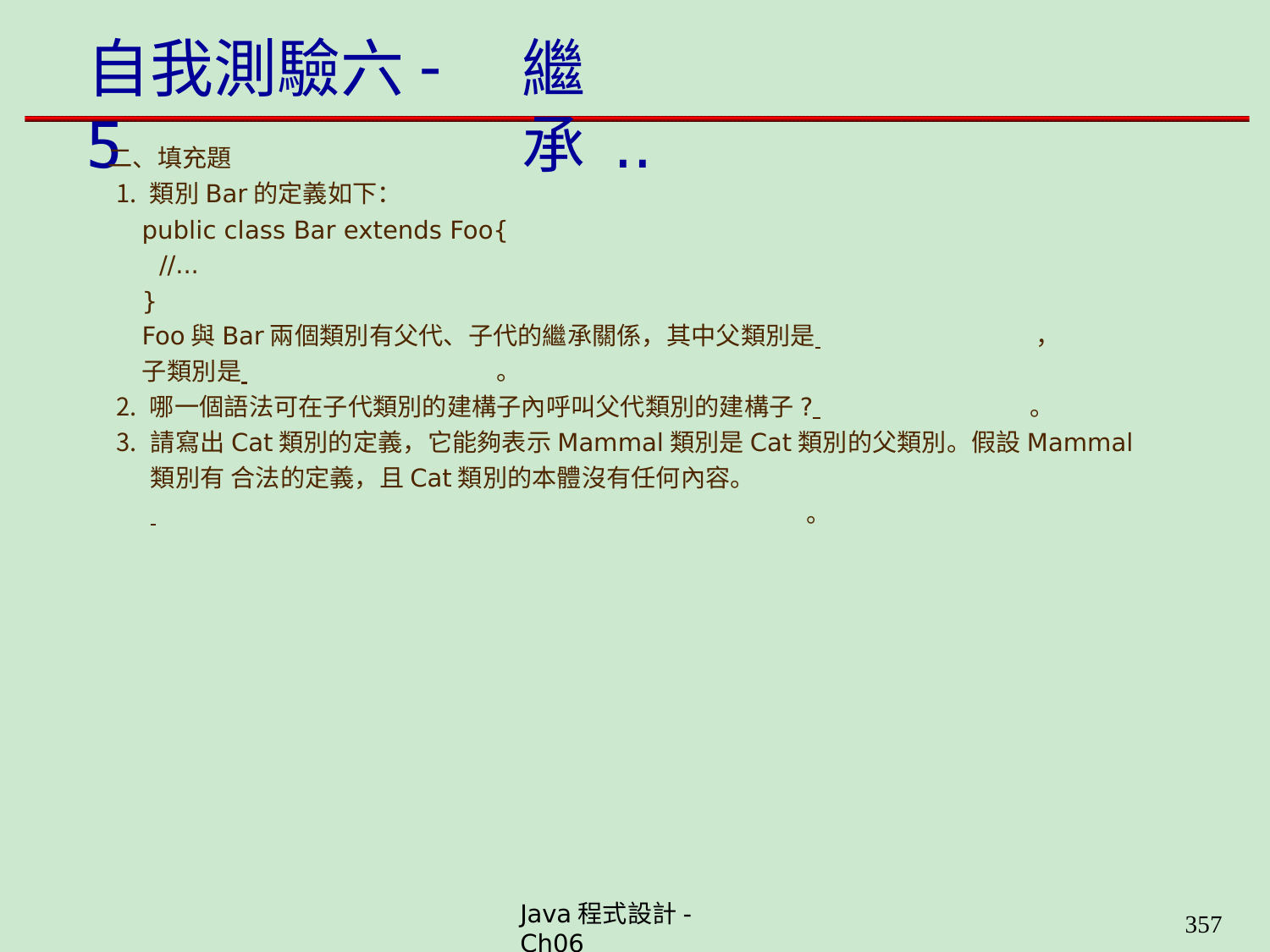

# 自我測驗六-5
繼承 ..
二、填充題
類別Bar的定義如下：
public class Bar extends Foo{
//...
}
Foo與Bar兩個類別有父代、子代的繼承關係，其中父類別是 	，
子類別是 	。
哪一個語法可在子代類別的建構子內呼叫父代類別的建構子? 	。
請寫出Cat類別的定義，它能夠表示Mammal類別是Cat類別的父類別。假設Mammal類別有 合法的定義，且Cat類別的本體沒有任何內容。
 	。
Java程式設計-Ch06
357